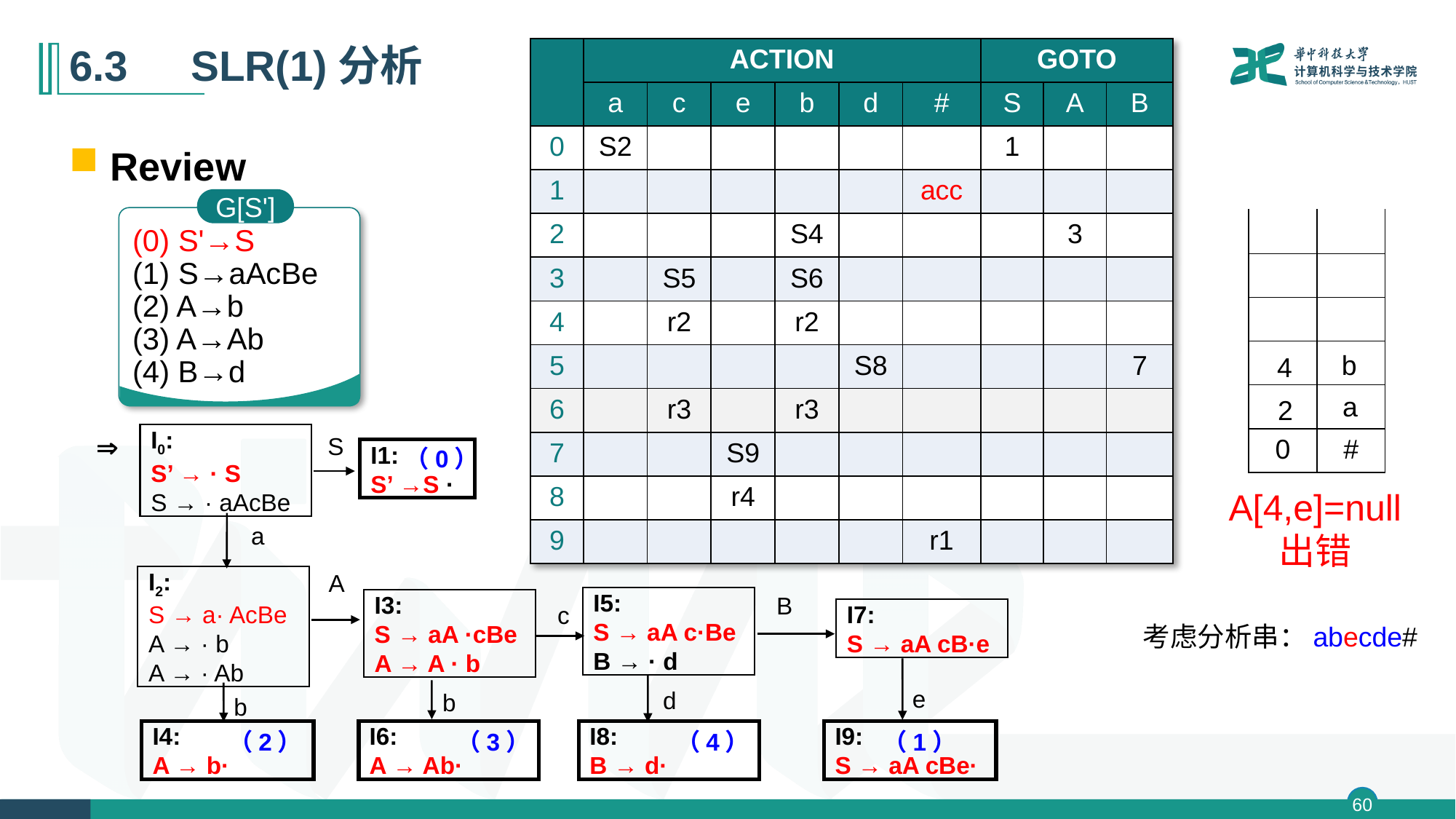

# 6.3　SLR(1)分析
|  | ACTION |  |  |  |  |  | GOTO |  |  |
| --- | --- | --- | --- | --- | --- | --- | --- | --- | --- |
|  | a | c | e | b | d | # | S | A | B |
| 0 | S2 |  |  |  |  |  | 1 |  |  |
| 1 |  |  |  |  |  | acc |  |  |  |
| 2 |  |  |  | S4 |  |  |  | 3 |  |
| 3 |  | S5 |  | S6 |  |  |  |  |  |
| 4 |  | r2 |  | r2 |  |  |  |  |  |
| 5 |  |  |  |  | S8 |  |  |  | 7 |
| 6 |  | r3 |  | r3 |  |  |  |  |  |
| 7 |  |  | S9 |  |  |  |  |  |  |
| 8 |  |  | r4 |  |  |  |  |  |  |
| 9 |  |  |  |  |  | r1 |  |  |  |
Review
G[S']

(0) S'→S
(1) S→aAcBe
(2) A→b
(3) A→Ab
(4) B→d

|  |  |
| --- | --- |
|  |  |
|  |  |
|  |  |
|  |  |
| 0 | # |
b
4
a
2
⇒
I0:
S’ → · S
S → · aAcBe
S
（0）
I1:
S’ →S ·

A[4,e]=null
出错

a
A
I2:
S → a· AcBe
A → · b
A → · Ab
B
I5:
S → aA c·Be
B → · d
I3:
S → aA ·cBe
A → A · b
c
I7:
S → aA cB·e

考虑分析串：abecde#

e
d

b

b
I4:
A → b·
（2）
I6:
A → Ab·
（3）
I8:
B → d·
（4）
I9:
S → aA cBe·
（1）